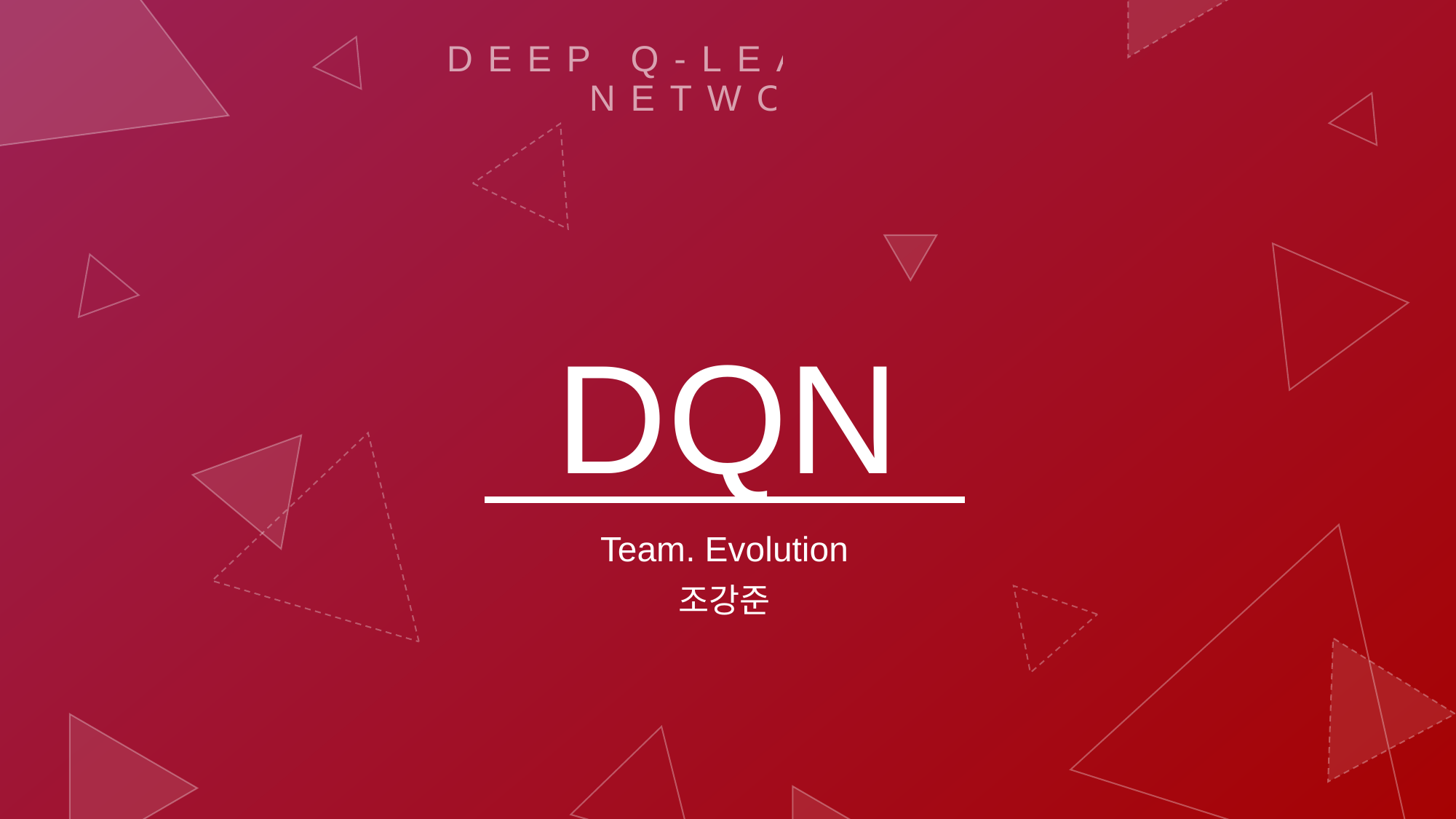

DEEP Q-LEARNING NETWORK
# DQN
Team. Evolution
조강준